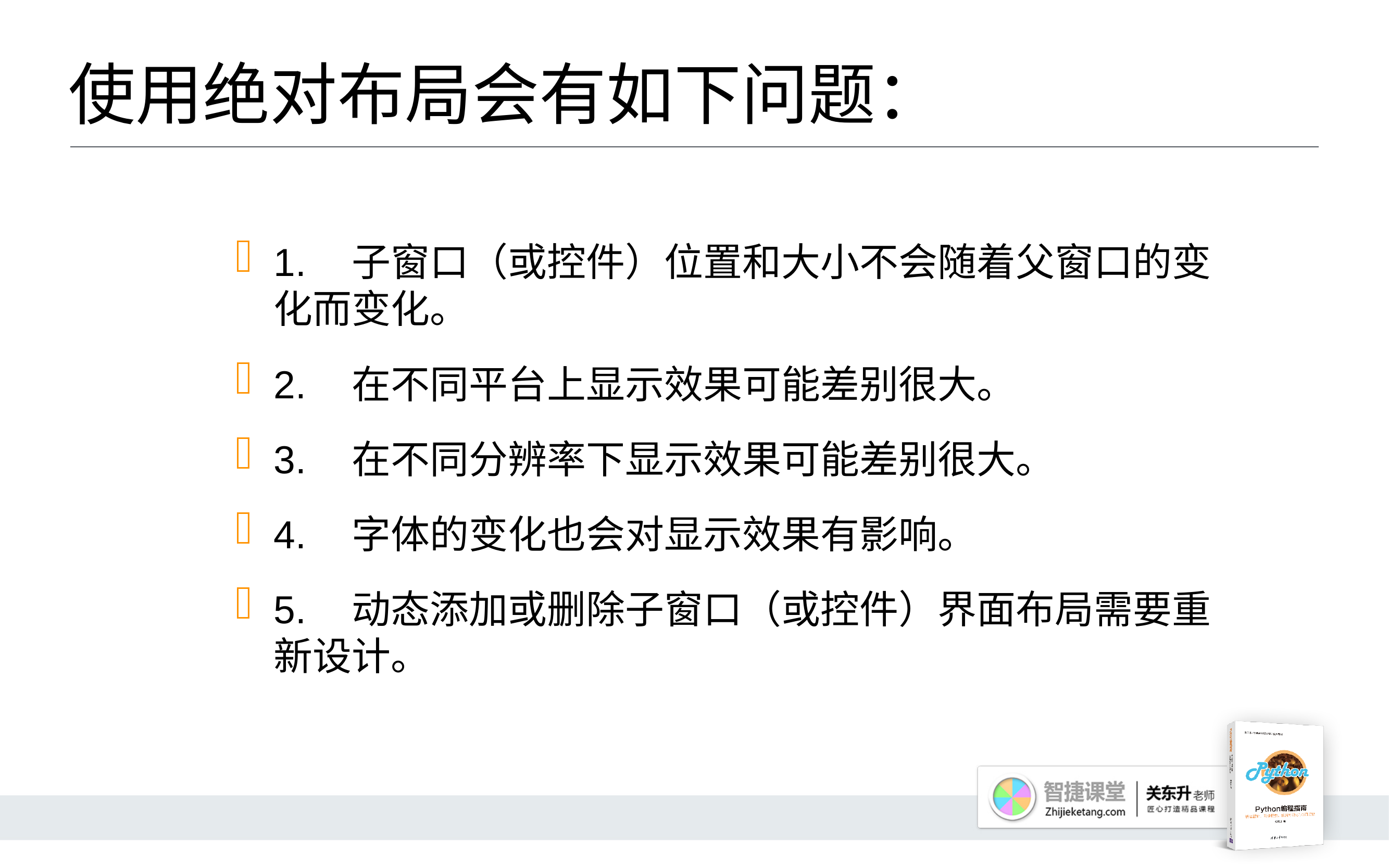

# 使用绝对布局会有如下问题：
1.	子窗口（或控件）位置和大小不会随着父窗口的变化而变化。
2.	在不同平台上显示效果可能差别很大。
3.	在不同分辨率下显示效果可能差别很大。
4.	字体的变化也会对显示效果有影响。
5.	动态添加或删除子窗口（或控件）界面布局需要重新设计。